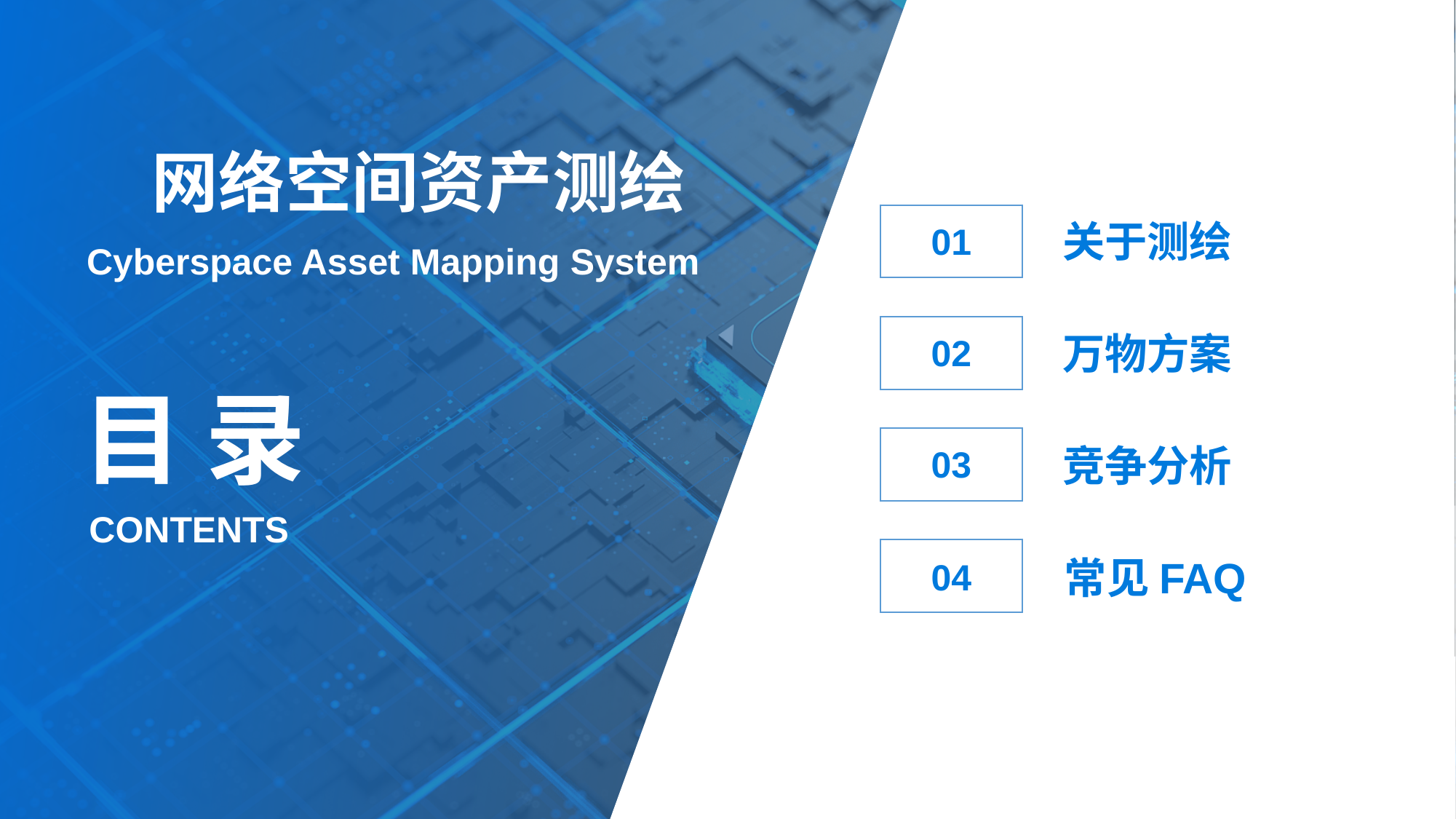

网络空间资产测绘

01
万物方案

02
竞争分析

03
常见FAQ

04
关于测绘
Cyberspace Asset Mapping System
目 录
CONTENTS